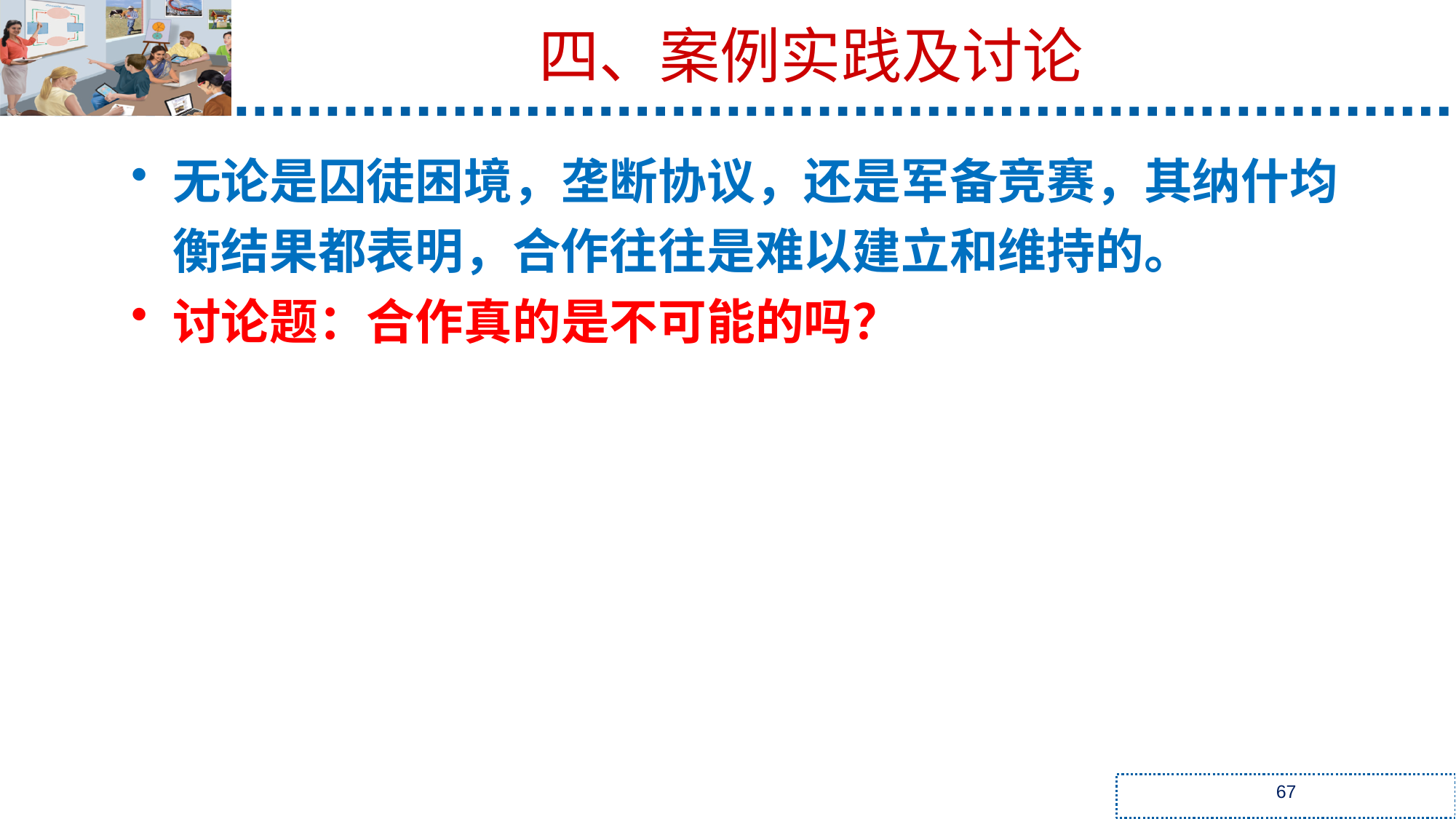

四、案例实践及讨论

无论是囚徒困境，垄断协议，还是军备竞赛，其纳什均衡结果都表明，合作往往是难以建立和维持的。
讨论题：合作真的是不可能的吗？

67